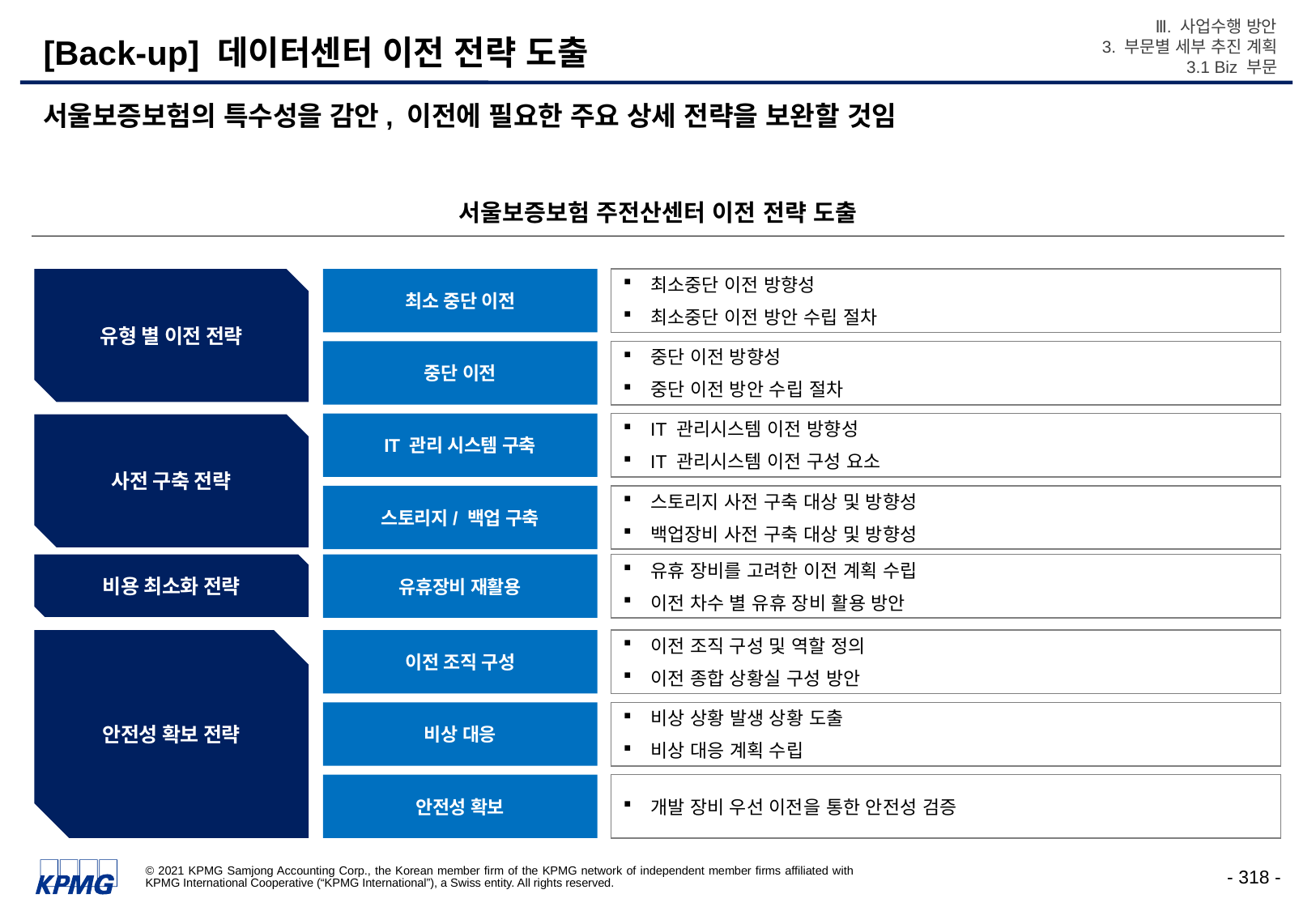

Ⅲ. 사업수행 방안
3. 부문별 세부 추진 계획
3.1 Biz 부문
# [Back-up] 데이터센터 이전 전략 도출
서울보증보험의 특수성을 감안, 이전에 필요한 주요 상세 전략을 보완할 것임
서울보증보험 주전산센터 이전 전략 도출
유형 별 이전 전략
최소 중단 이전
최소중단 이전 방향성
최소중단 이전 방안 수립 절차
중단 이전
중단 이전 방향성
중단 이전 방안 수립 절차
IT 관리 시스템 구축
IT 관리시스템 이전 방향성
IT 관리시스템 이전 구성 요소
사전 구축 전략
스토리지/ 백업 구축
스토리지 사전 구축 대상 및 방향성
백업장비 사전 구축 대상 및 방향성
비용 최소화 전략
유휴장비 재활용
유휴 장비를 고려한 이전 계획 수립
이전 차수 별 유휴 장비 활용 방안
안전성 확보 전략
이전 조직 구성
이전 조직 구성 및 역할 정의
이전 종합 상황실 구성 방안
비상 대응
비상 상황 발생 상황 도출
비상 대응 계획 수립
안전성 확보
개발 장비 우선 이전을 통한 안전성 검증